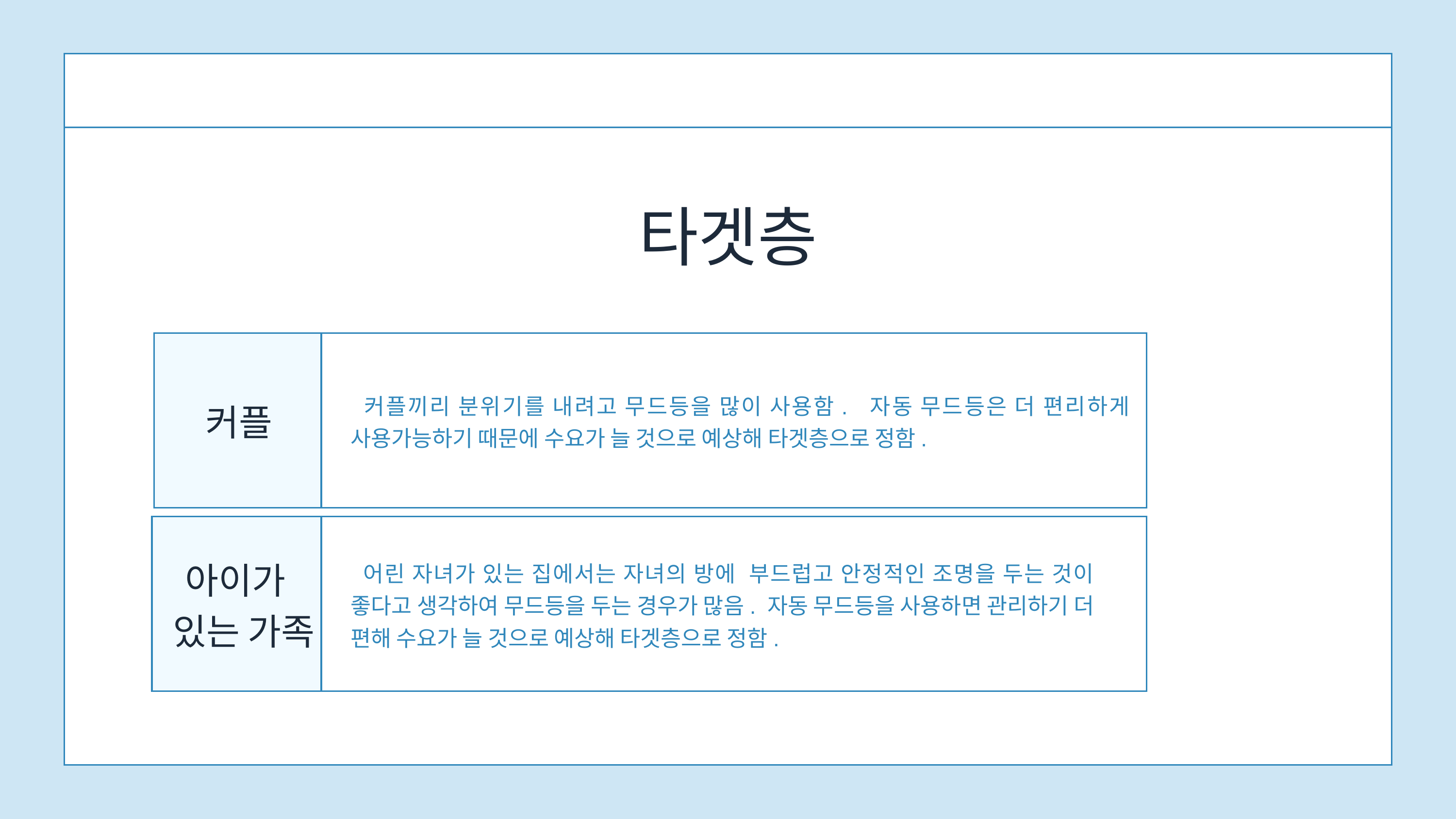

타겟층

 커플끼리 분위기를 내려고 무드등을 많이 사용함.  자동 무드등은 더 편리하게 사용가능하기 때문에 수요가 늘 것으로 예상해 타겟층으로 정함.
커플

아이가
 있는 가족
 어린 자녀가 있는 집에서는 자녀의 방에  부드럽고 안정적인 조명을 두는 것이 좋다고 생각하여 무드등을 두는 경우가 많음. 자동 무드등을 사용하면 관리하기 더 편해 수요가 늘 것으로 예상해 타겟층으로 정함.